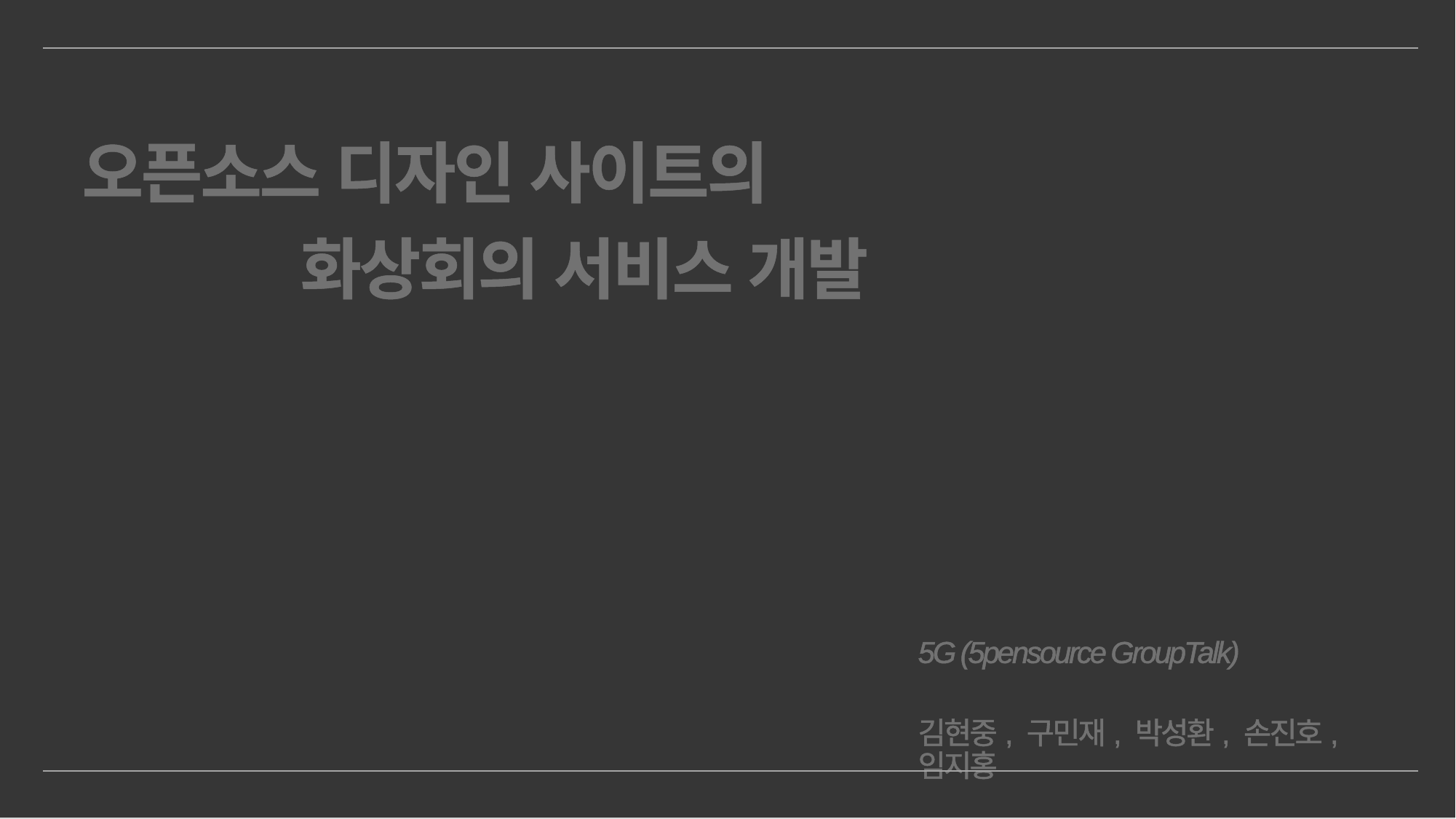

오픈소스 디자인 사이트의
		화상회의 서비스 개발
5G (5pensource GroupTalk)
김현중, 구민재, 박성환, 손진호, 임지홍